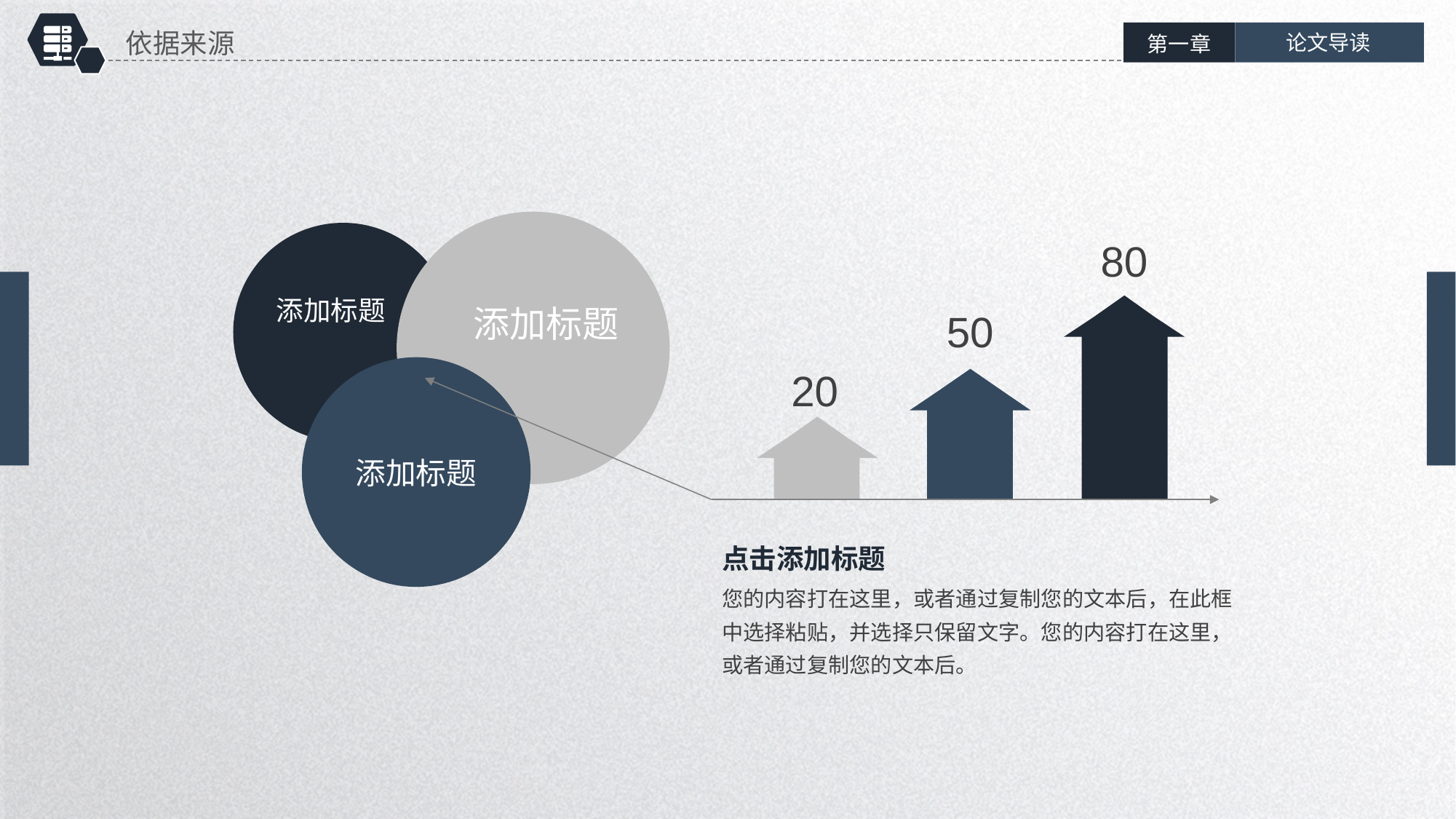

依据来源
论文导读

第一章

添加标题

添加标题
80

50
添加标题
20

点击添加标题
您的内容打在这里，或者通过复制您的文本后，在此框中选择粘贴，并选择只保留文字。您的内容打在这里，或者通过复制您的文本后。
延时符